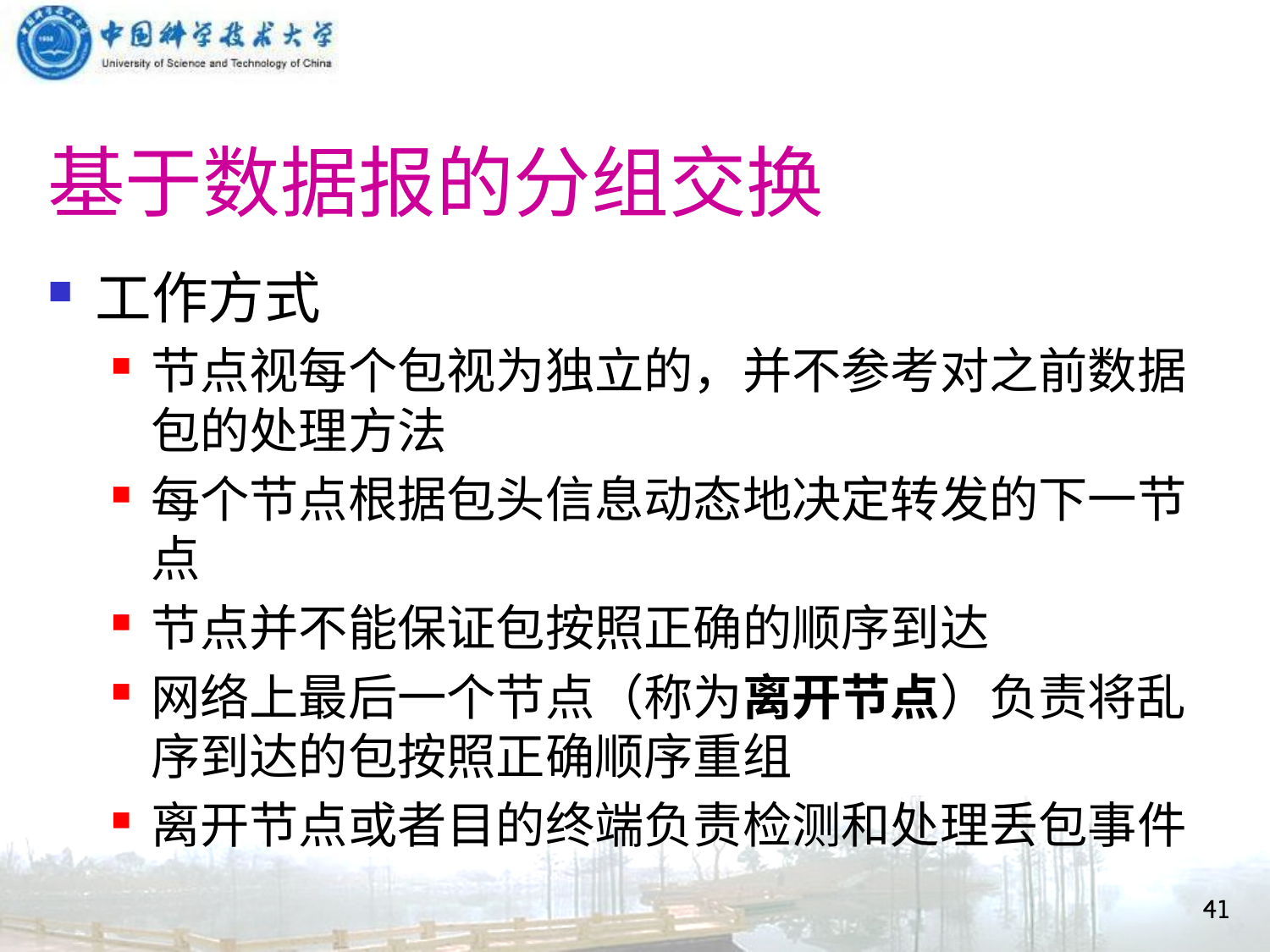

# 基于数据报的分组交换
工作方式
节点视每个包视为独立的，并不参考对之前数据包的处理方法
每个节点根据包头信息动态地决定转发的下一节点
节点并不能保证包按照正确的顺序到达
网络上最后一个节点（称为离开节点）负责将乱序到达的包按照正确顺序重组
离开节点或者目的终端负责检测和处理丢包事件
41